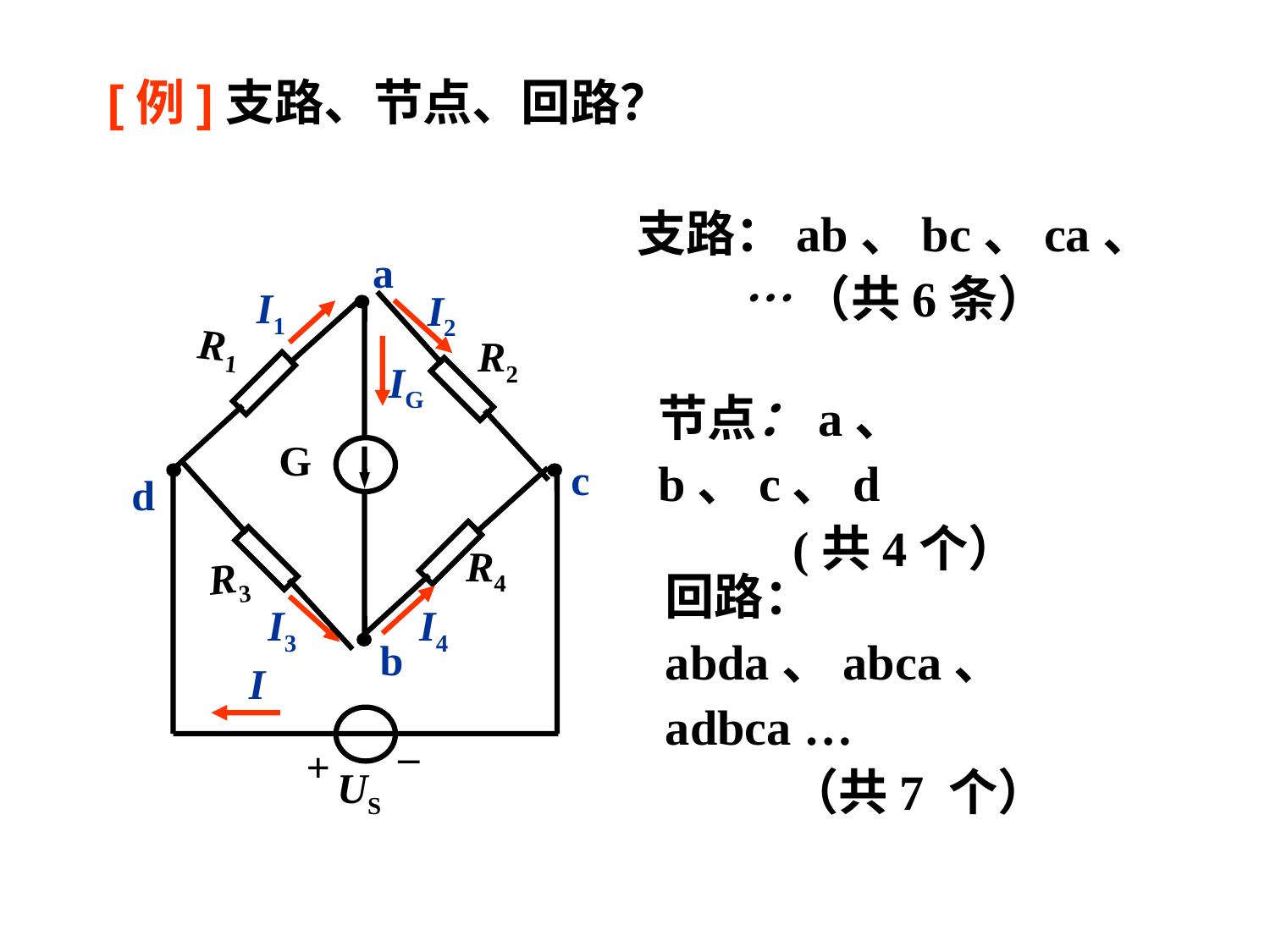

[例]支路、节点、回路？
支路：ab、bc、ca、… （共6条）
a
I1
I2

R1
R2

IG
G

c
d

R4
R3

I3
I4

b

I

–
+
US
节点：a、 b、c、d
           (共4个）
回路：abda、abca、 adbca …
          （共7 个）